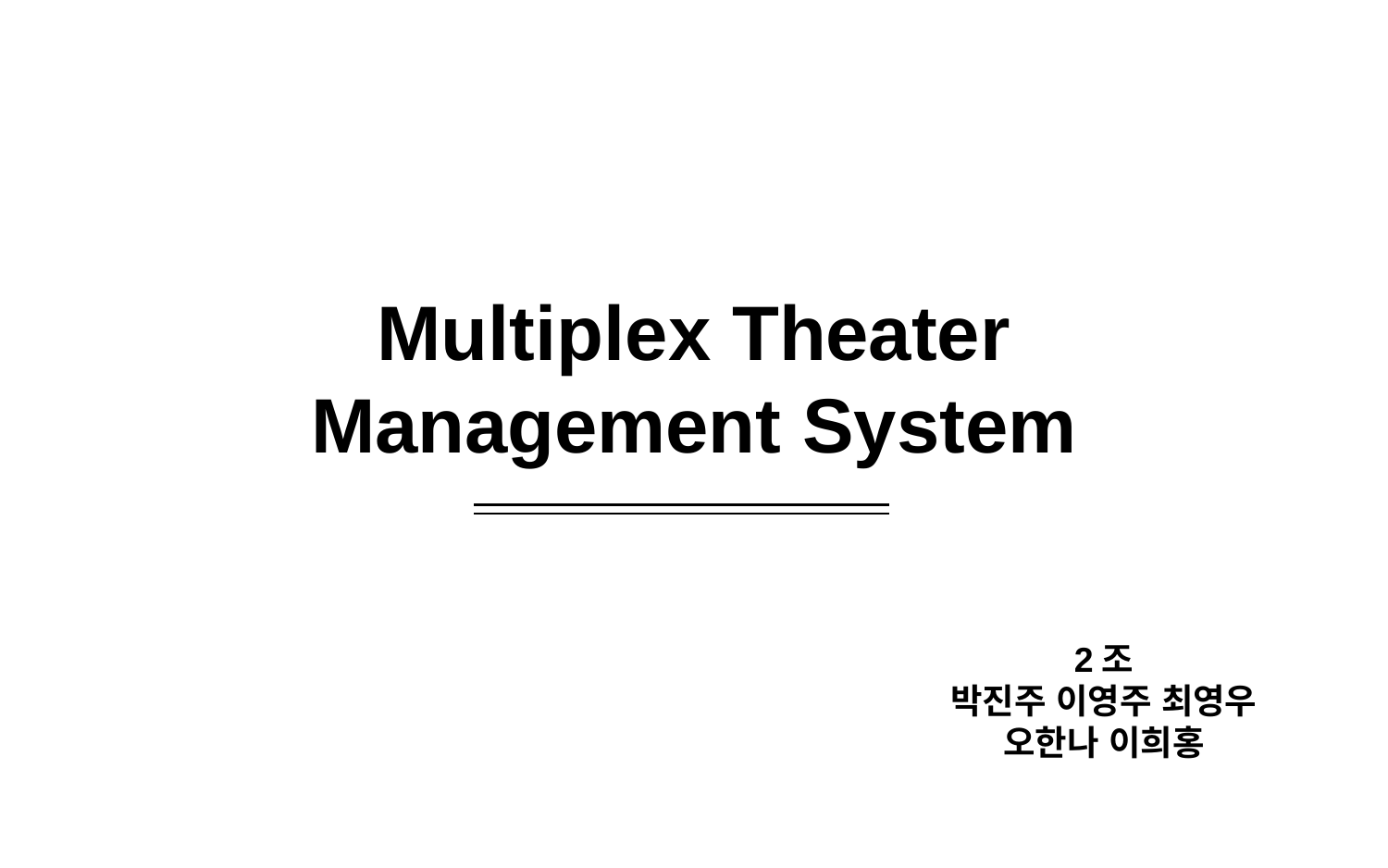

Multiplex Theater Management System
2조
박진주 이영주 최영우 오한나 이희홍